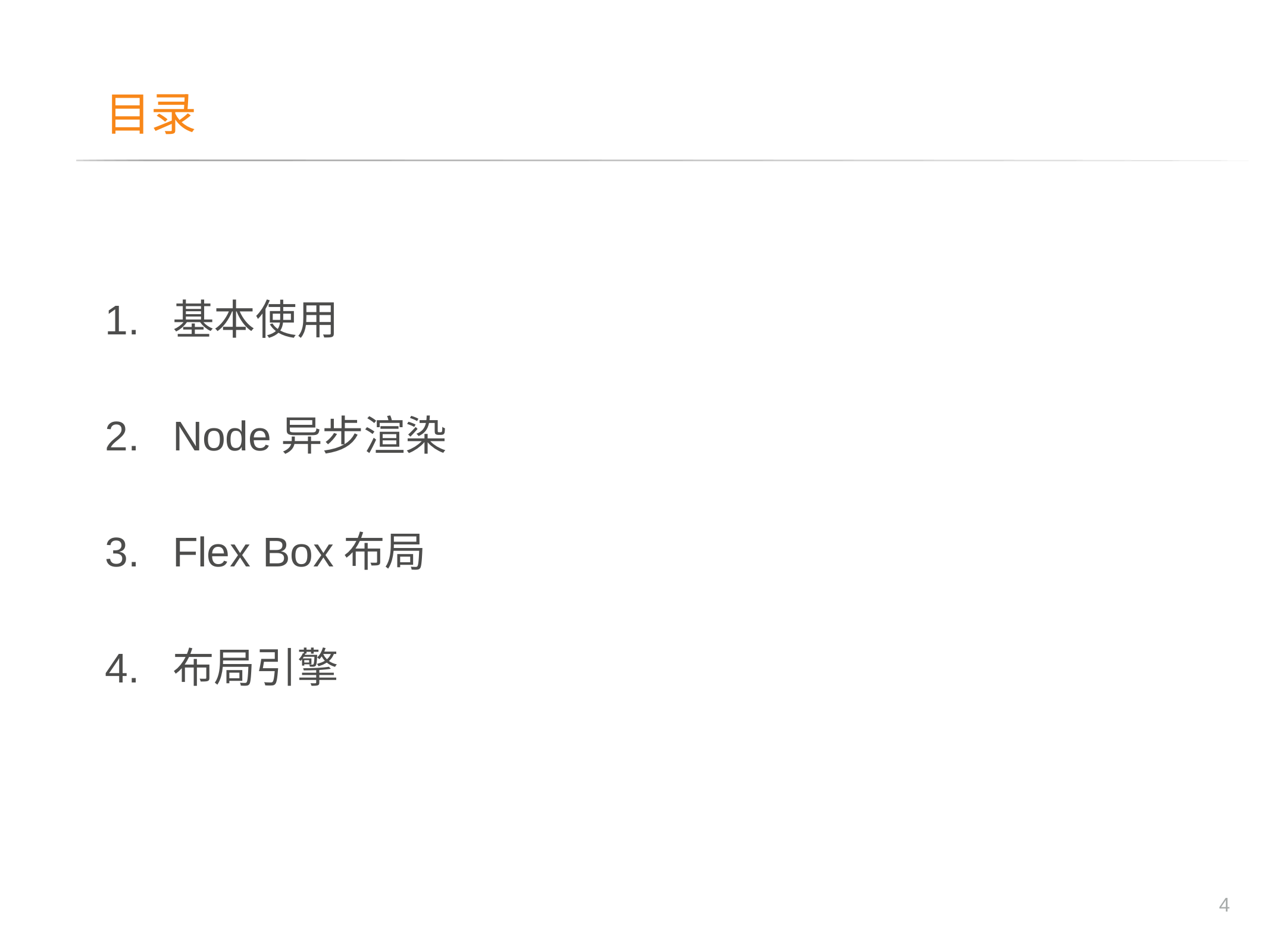

# 目录
基本使用

Node异步渲染

Flex Box布局

布局引擎

4